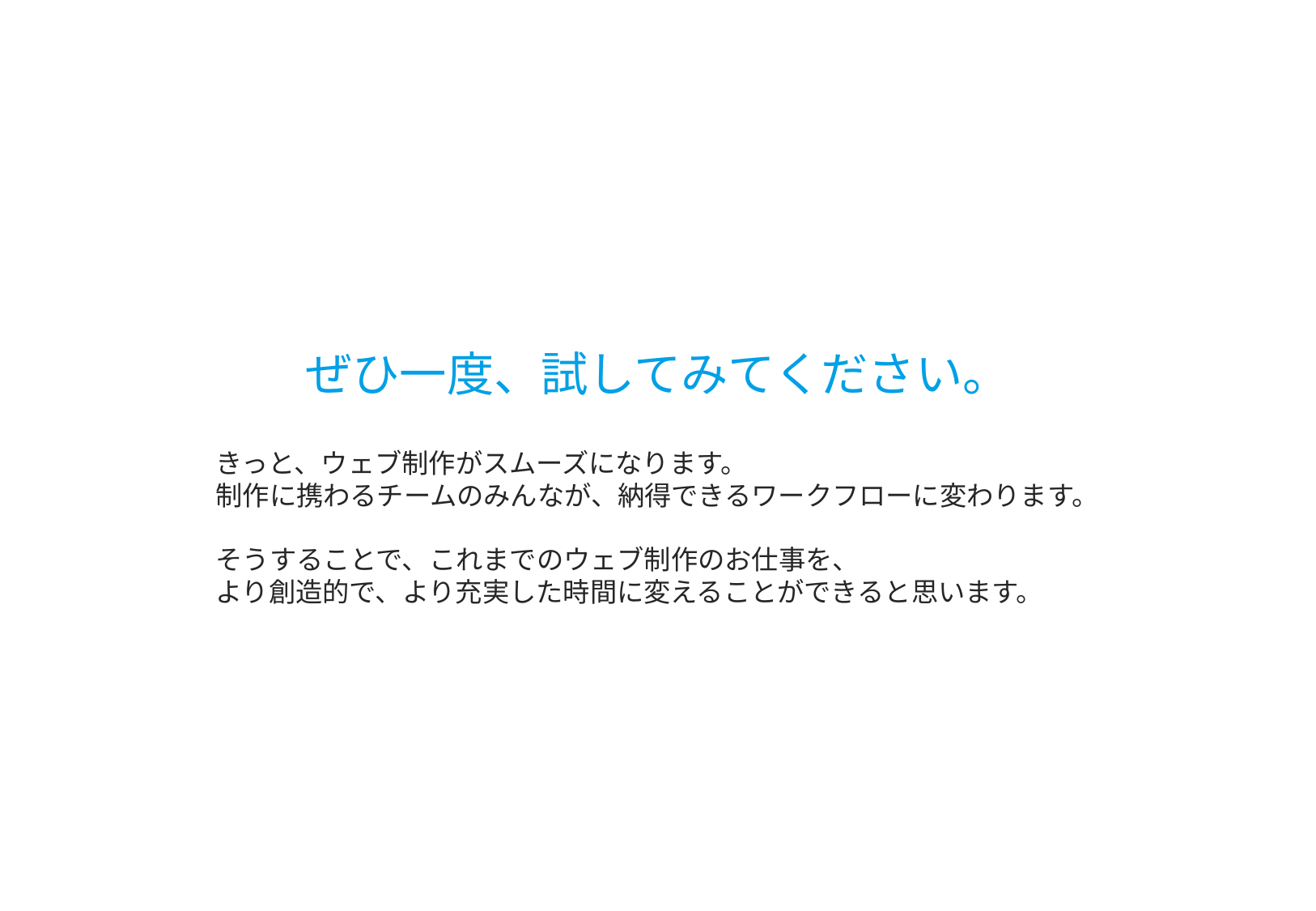

ぜひ一度、試してみてください。
きっと、ウェブ制作がスムーズになります。
制作に携わるチームのみんなが、納得できるワークフローに変わります。

そうすることで、これまでのウェブ制作のお仕事を、
より創造的で、より充実した時間に変えることができると思います。